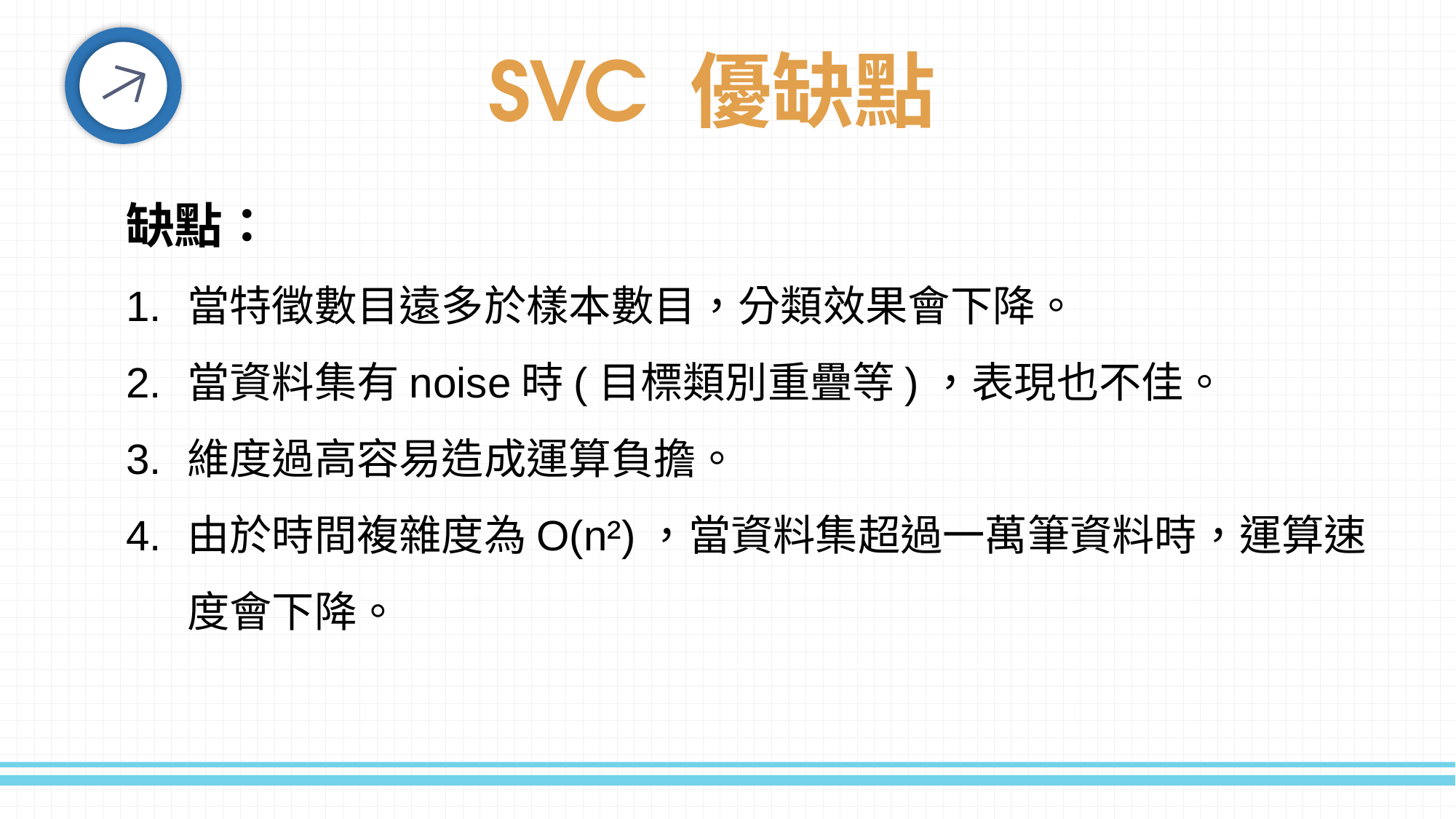

SVC 優缺點
缺點：
當特徵數目遠多於樣本數目，分類效果會下降。
當資料集有noise時(目標類別重疊等)，表現也不佳。
維度過高容易造成運算負擔。
由於時間複雜度為O(n²)，當資料集超過一萬筆資料時，運算速度會下降。